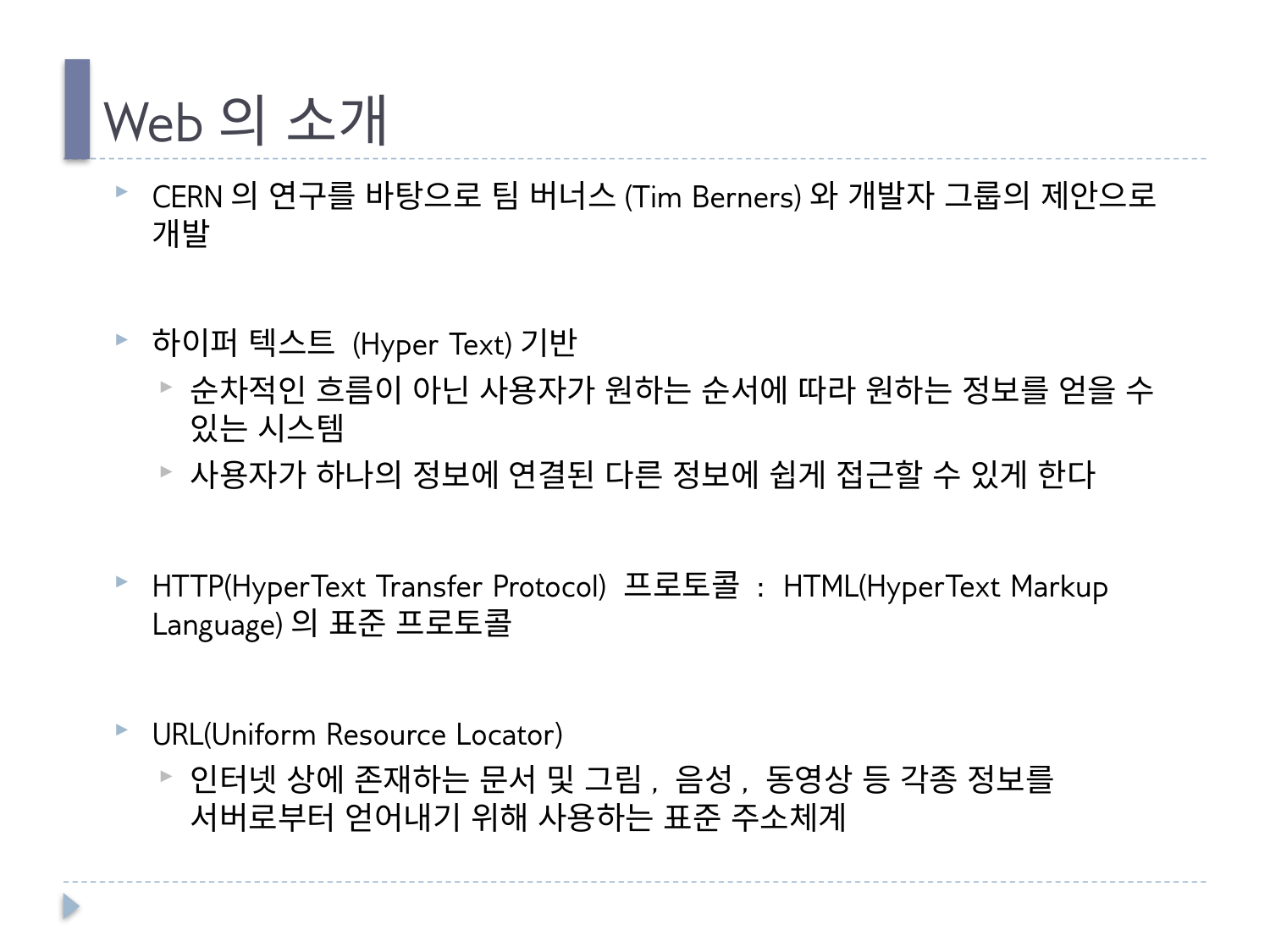

# Web의 소개
CERN의 연구를 바탕으로 팀 버너스(Tim Berners)와 개발자 그룹의 제안으로 개발

하이퍼 텍스트 (Hyper Text)기반
순차적인 흐름이 아닌 사용자가 원하는 순서에 따라 원하는 정보를 얻을 수 있는 시스템
사용자가 하나의 정보에 연결된 다른 정보에 쉽게 접근할 수 있게 한다

HTTP(HyperText Transfer Protocol) 프로토콜 :  HTML(HyperText Markup Language)의 표준 프로토콜

URL(Uniform Resource Locator)
인터넷 상에 존재하는 문서 및 그림, 음성, 동영상 등 각종 정보를 서버로부터 얻어내기 위해 사용하는 표준 주소체계